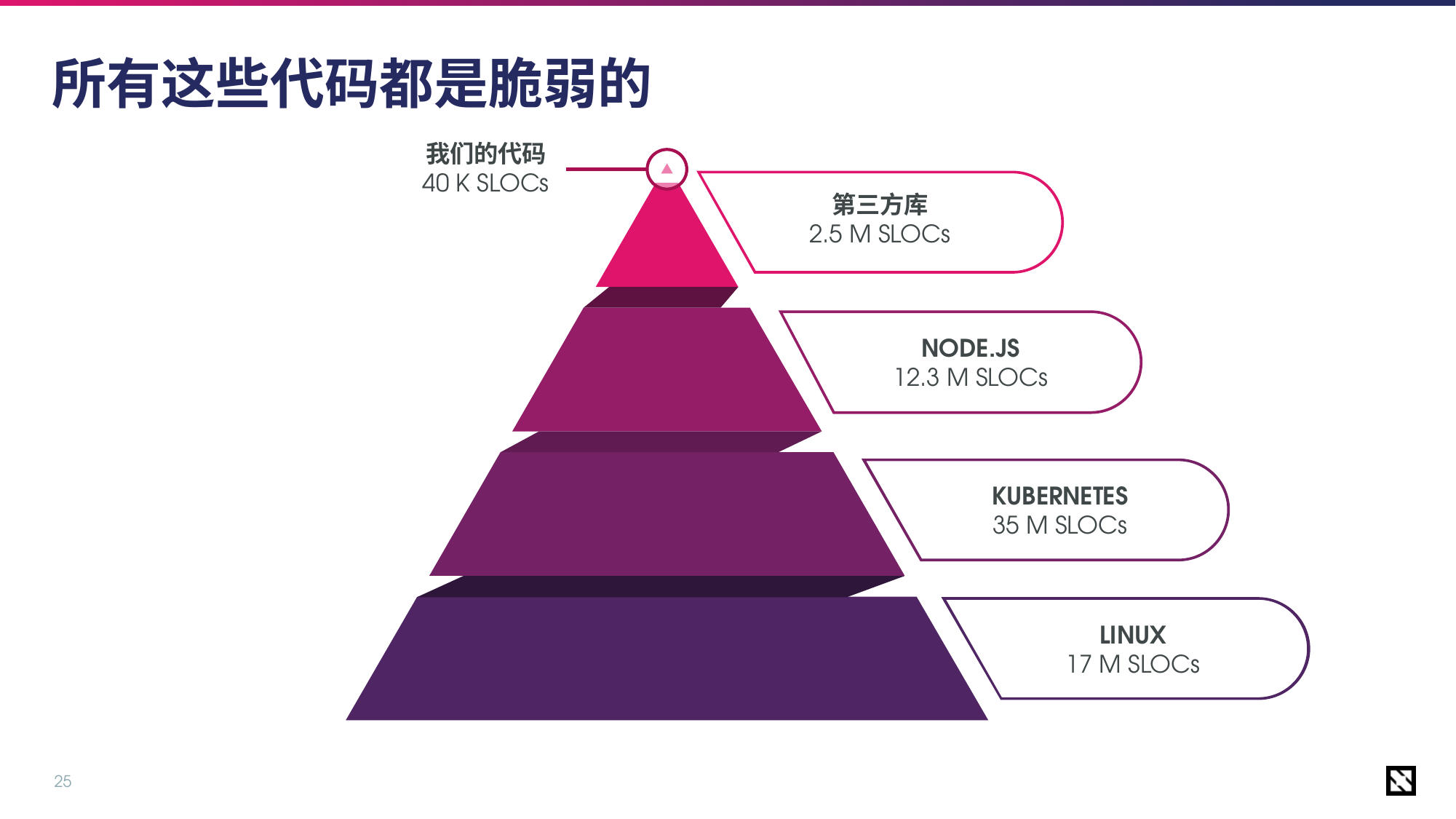

# 所有这些代码都是脆弱的
我们的代码
40 K SLOCs

第三方库
2.5 M SLOCs

NODE.JS
12.3 M SLOCs

KUBERNETES
35 M SLOCs

LINUX
17 M SLOCs